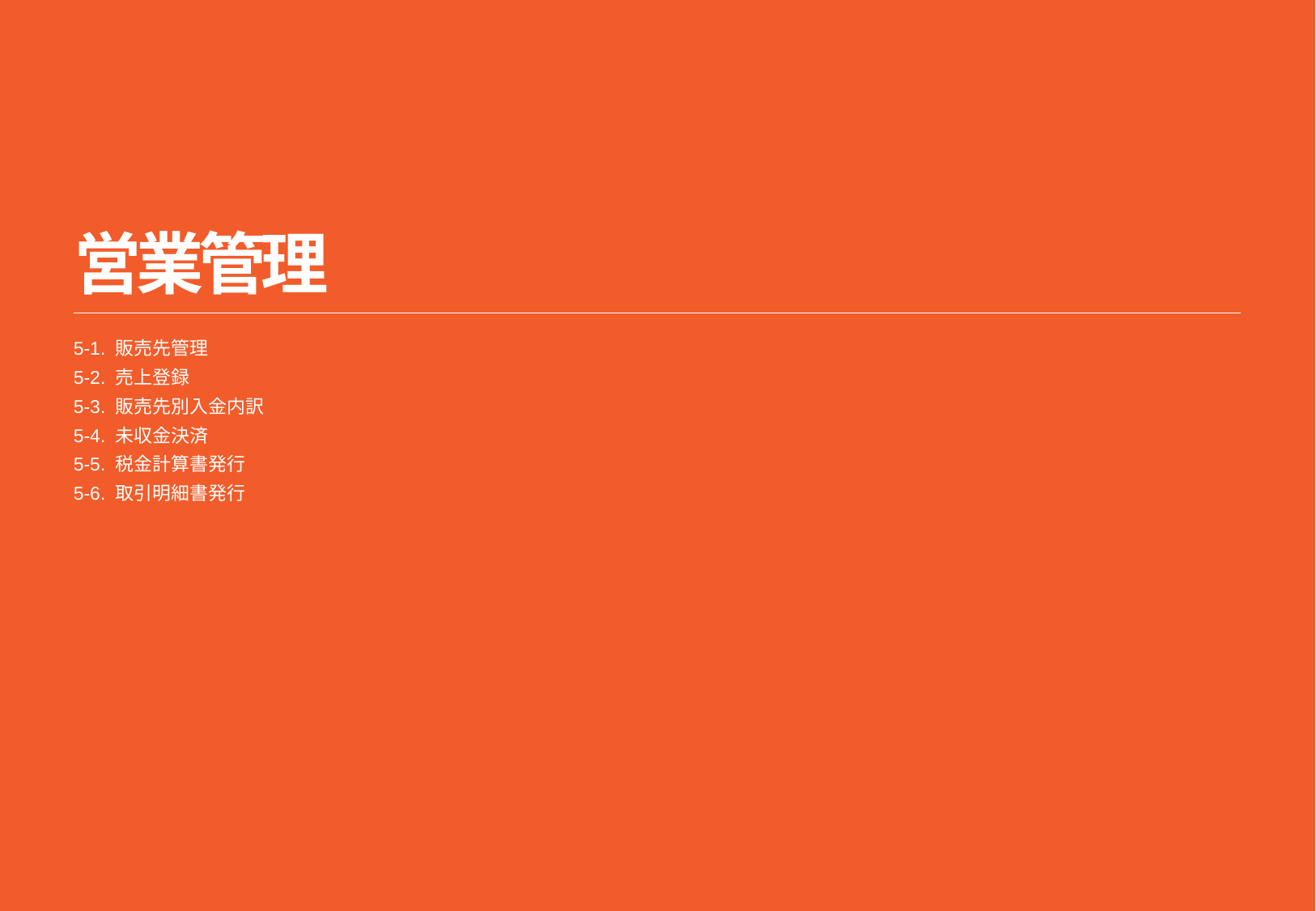

5/5
# 営業管理
5-1. 販売先管理
5-2. 売上登録
5-3. 販売先別入金内訳
5-4. 未収金決済
5-5. 税金計算書発行
5-6. 取引明細書発行